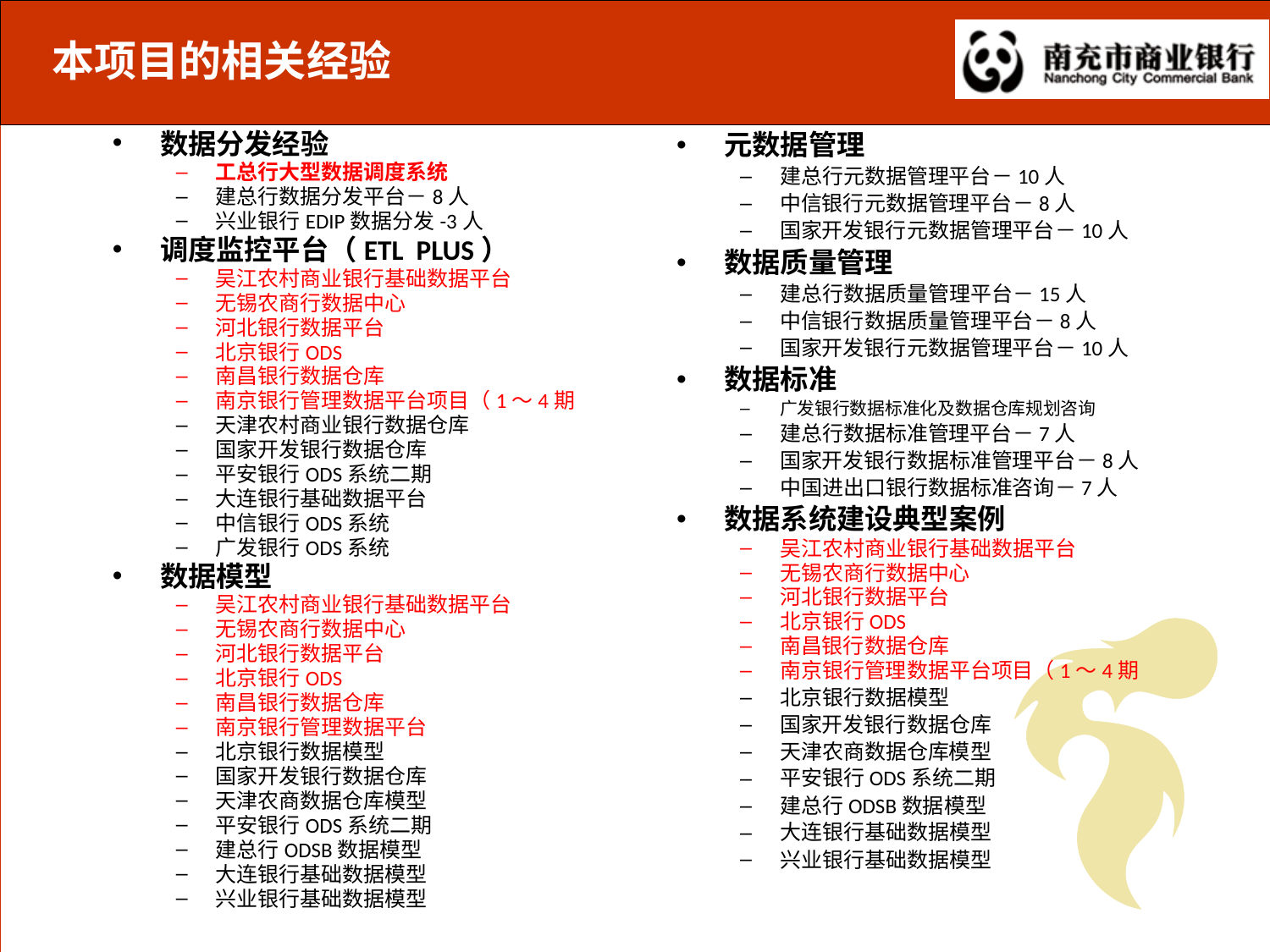

本项目的相关经验
元数据管理
建总行元数据管理平台－10人
中信银行元数据管理平台－8人
国家开发银行元数据管理平台－10人
数据质量管理
建总行数据质量管理平台－15人
中信银行数据质量管理平台－8人
国家开发银行元数据管理平台－10人
数据标准
广发银行数据标准化及数据仓库规划咨询
建总行数据标准管理平台－7人
国家开发银行数据标准管理平台－8人
中国进出口银行数据标准咨询－7人
数据系统建设典型案例
吴江农村商业银行基础数据平台
无锡农商行数据中心
河北银行数据平台
北京银行ODS
南昌银行数据仓库
南京银行管理数据平台项目（1～4期
北京银行数据模型
国家开发银行数据仓库
天津农商数据仓库模型
平安银行ODS系统二期
建总行ODSB数据模型
大连银行基础数据模型
兴业银行基础数据模型
数据分发经验
工总行大型数据调度系统
建总行数据分发平台－8人
兴业银行EDIP数据分发-3人
调度监控平台（ETL  PLUS）
吴江农村商业银行基础数据平台
无锡农商行数据中心
河北银行数据平台
北京银行ODS
南昌银行数据仓库
南京银行管理数据平台项目（1～4期
天津农村商业银行数据仓库
国家开发银行数据仓库
平安银行ODS系统二期
大连银行基础数据平台
中信银行ODS系统
广发银行ODS系统
数据模型
吴江农村商业银行基础数据平台
无锡农商行数据中心
河北银行数据平台
北京银行ODS
南昌银行数据仓库
南京银行管理数据平台
北京银行数据模型
国家开发银行数据仓库
天津农商数据仓库模型
平安银行ODS系统二期
建总行ODSB数据模型
大连银行基础数据模型
兴业银行基础数据模型